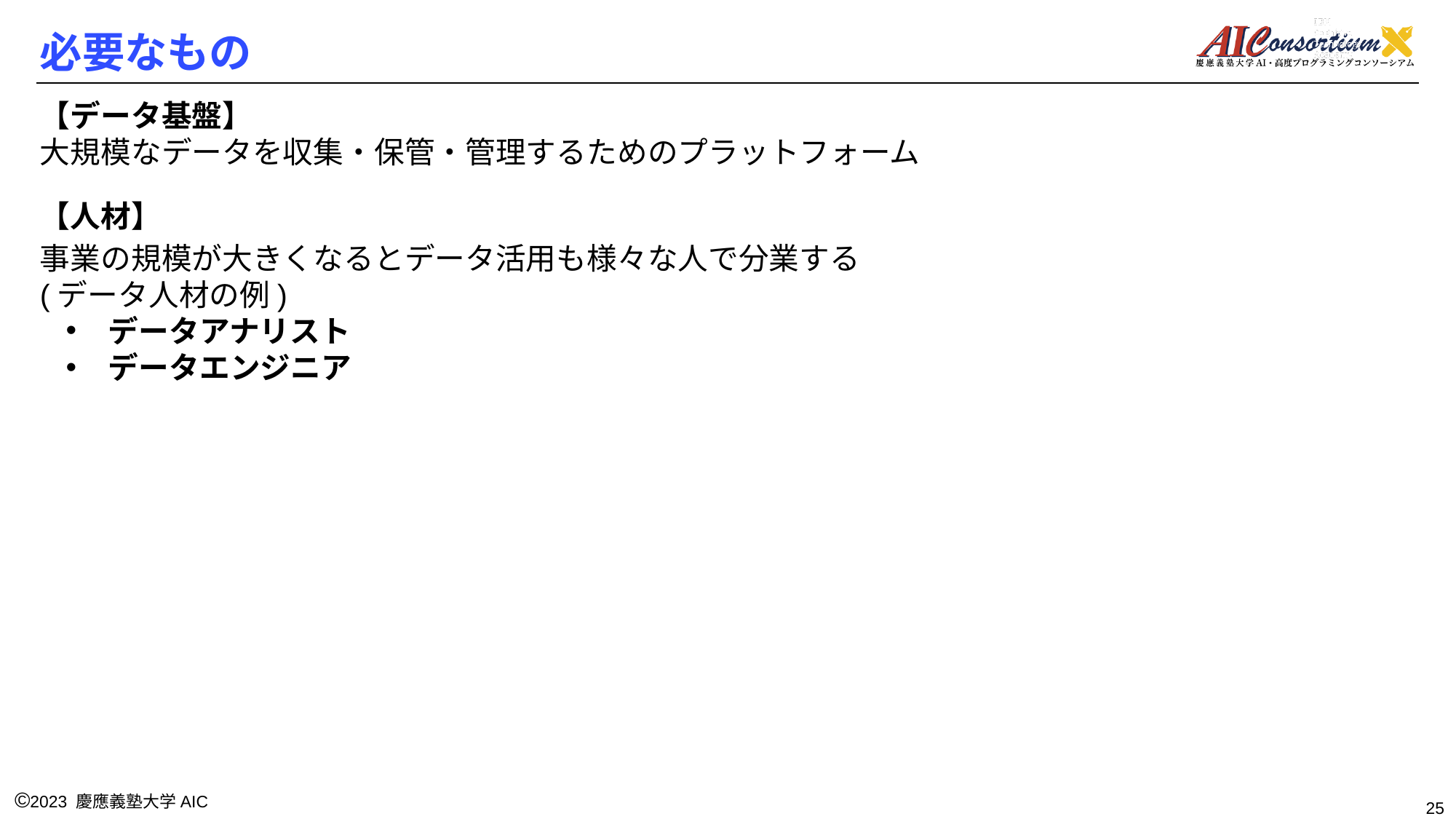

# 必要なもの
【データ基盤】
大規模なデータを収集・保管・管理するためのプラットフォーム
【人材】
事業の規模が大きくなるとデータ活用も様々な人で分業する
(データ人材の例)
データアナリスト
データエンジニア

25